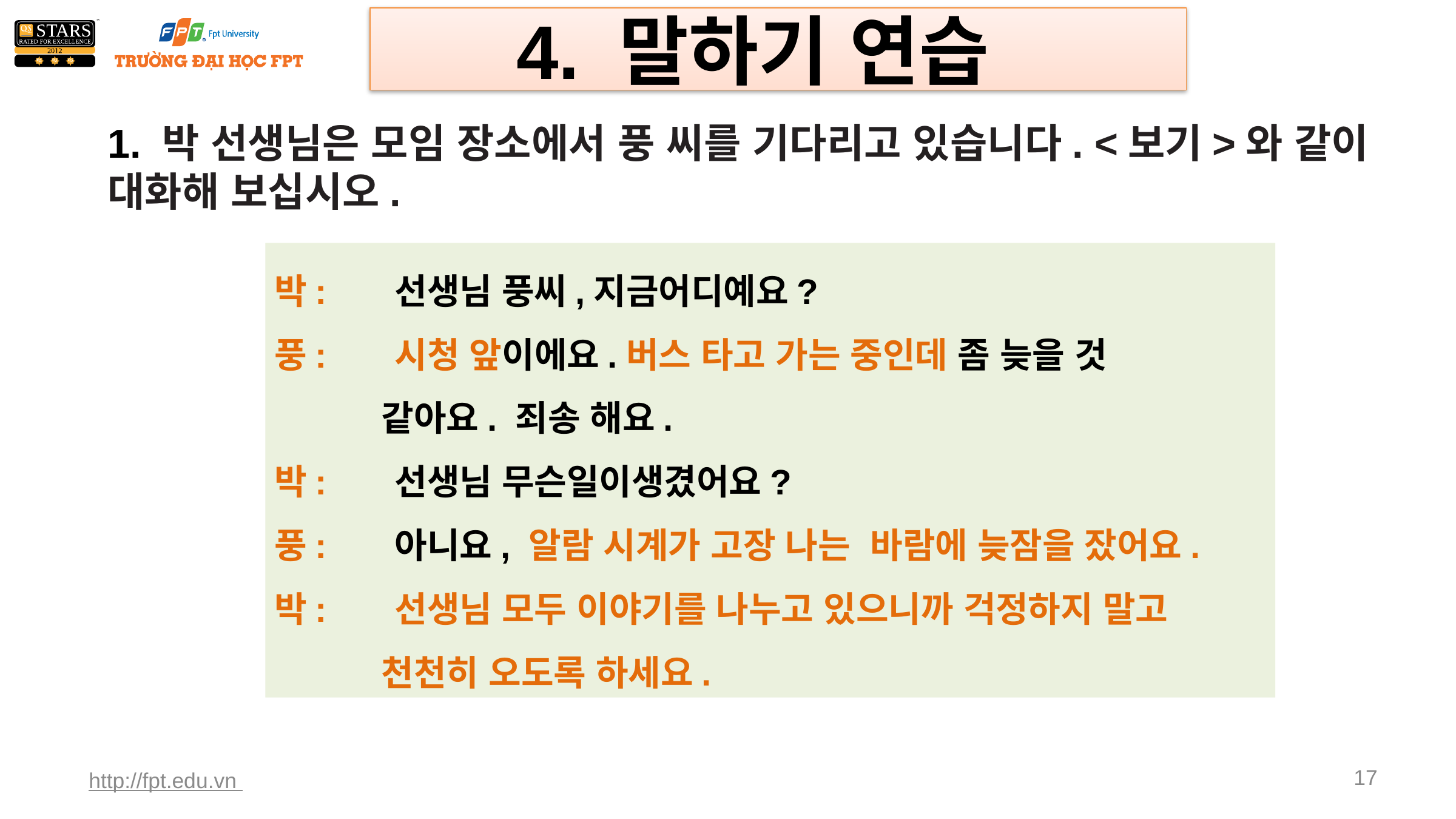

4. 말하기 연습
1. 박 선생님은 모임 장소에서 풍 씨를 기다리고 있습니다. <보기>와 같이 대화해 보십시오.
박:      선생님 풍씨,지금어디예요?
풍:      시청 앞이에요.버스 타고 가는 중인데 좀 늦을 것
          같아요. 죄송 해요.
박:      선생님 무슨일이생겼어요?
풍:      아니요, 알람 시계가 고장 나는  바람에 늦잠을 잤어요.
박:      선생님 모두 이야기를 나누고 있으니까 걱정하지 말고
          천천히 오도록 하세요.
http://fpt.edu.vn
17